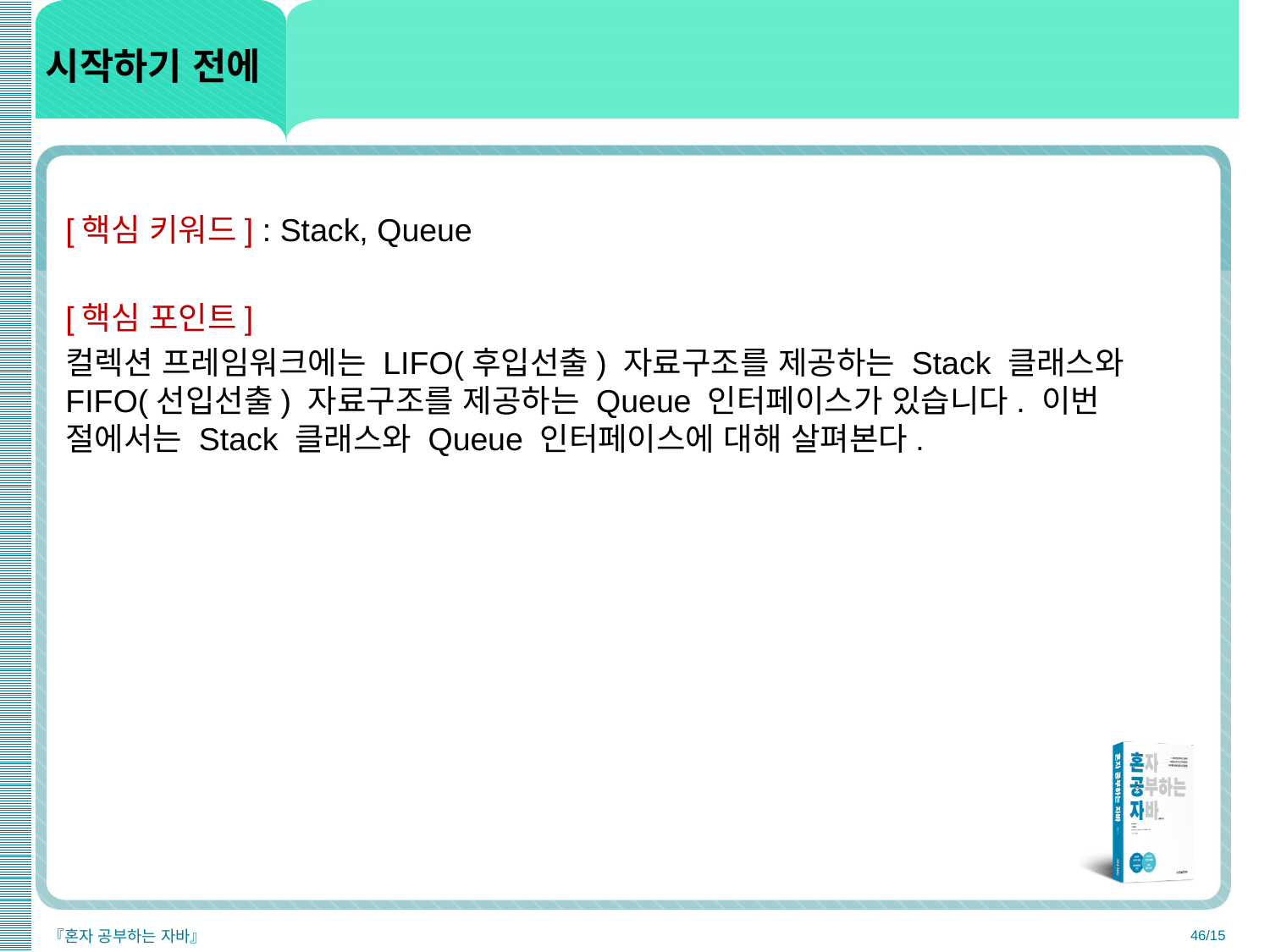

# 시작하기 전에

[핵심 키워드] : Stack, Queue

[핵심 포인트]
컬렉션 프레임워크에는 LIFO(후입선출) 자료구조를 제공하는 Stack 클래스와 FIFO(선입선출) 자료구조를 제공하는 Queue 인터페이스가 있습니다. 이번 절에서는 Stack 클래스와 Queue 인터페이스에 대해 살펴본다.